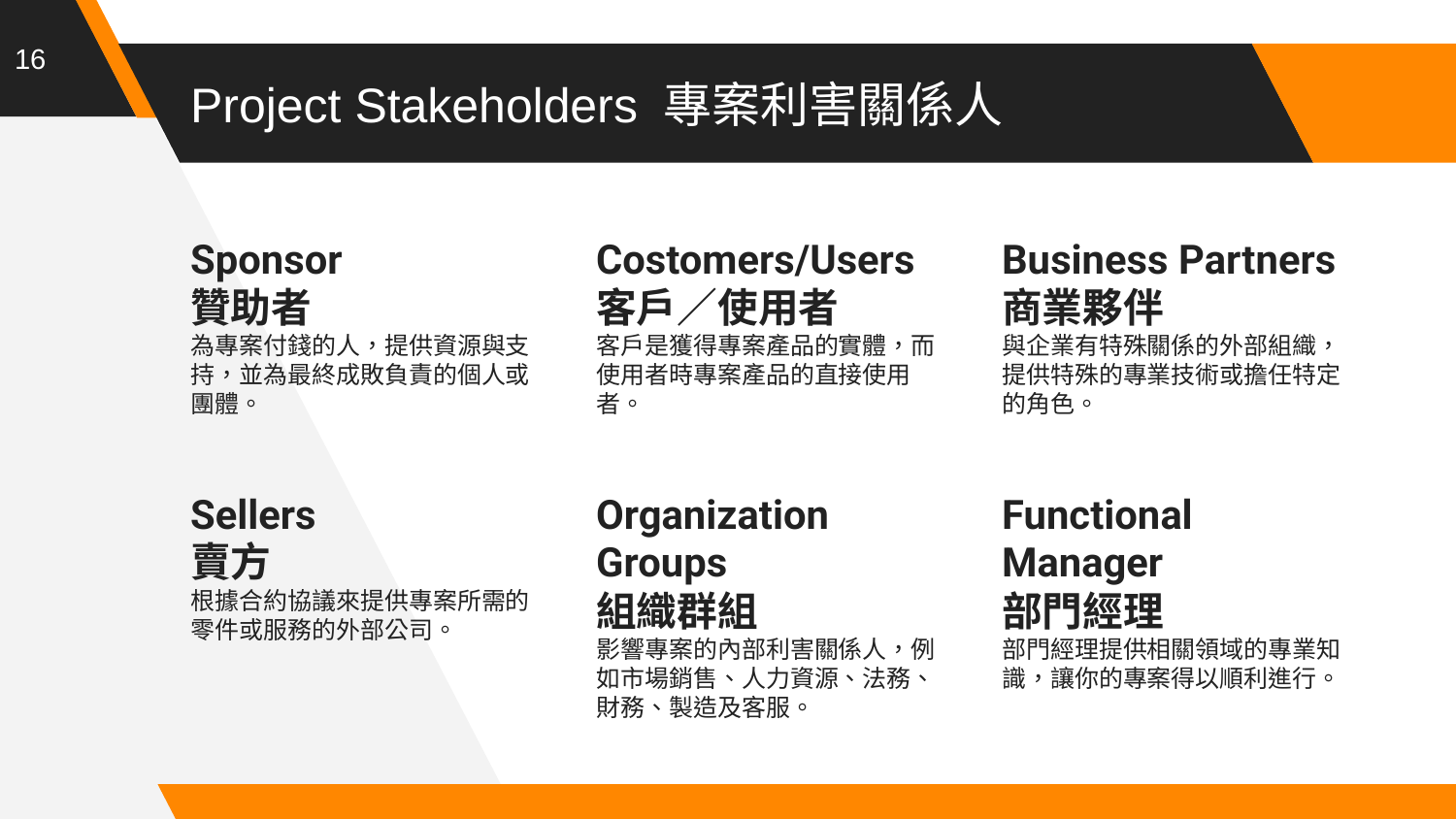

16
# Project Stakeholders 專案利害關係人
Sponsor
贊助者
為專案付錢的人，提供資源與支持，並為最終成敗負責的個人或團體。
Costomers/Users
客戶／使用者
客戶是獲得專案產品的實體，而使用者時專案產品的直接使用者。
Business Partners
商業夥伴
與企業有特殊關係的外部組織，提供特殊的專業技術或擔任特定的角色。

Sellers
賣方
根據合約協議來提供專案所需的零件或服務的外部公司。
Organization Groups
組織群組
影響專案的內部利害關係人，例如市場銷售、人力資源、法務、財務、製造及客服。
Functional Manager
部門經理
部門經理提供相關領域的專業知識，讓你的專案得以順利進行。